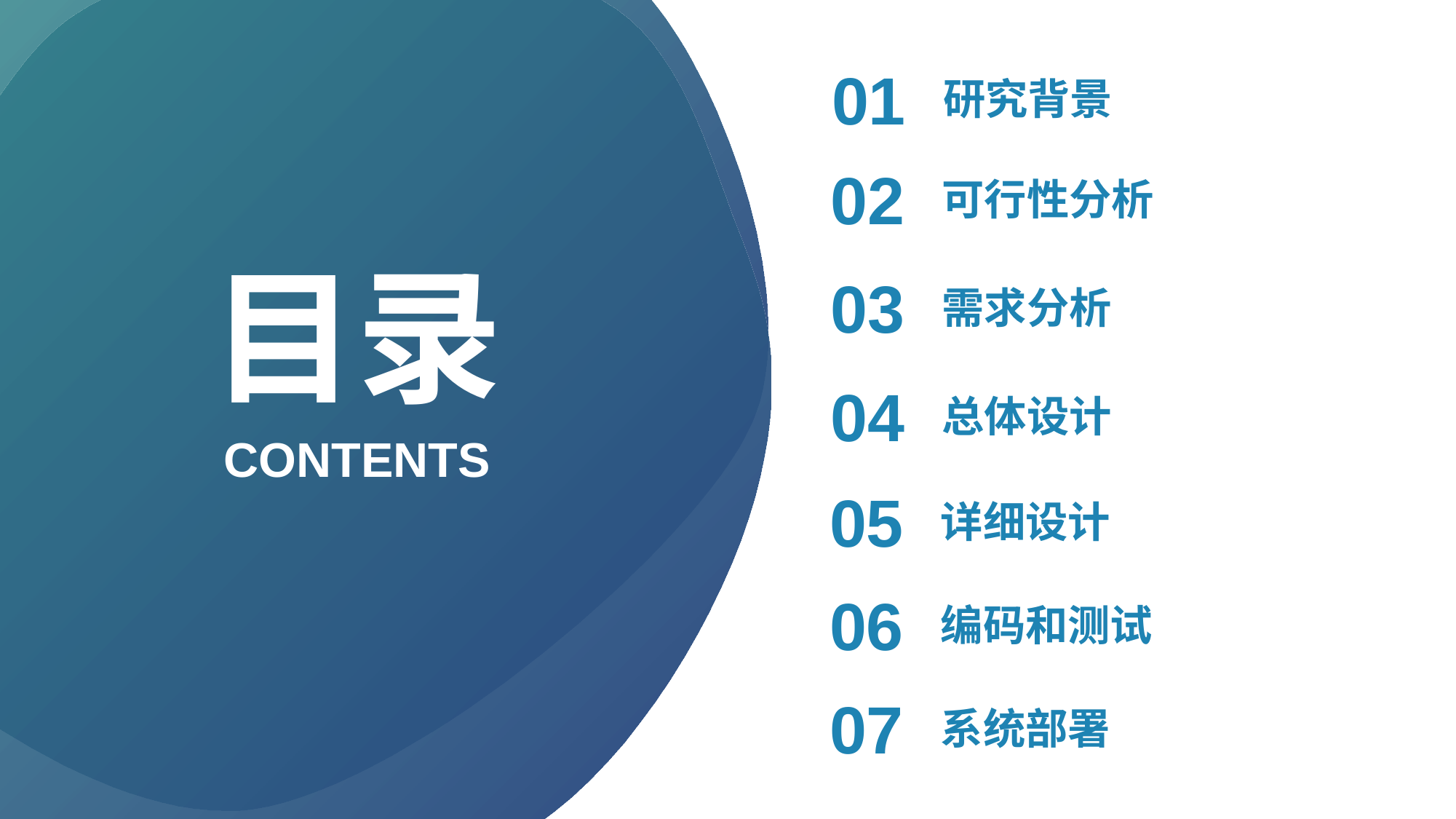

01
研究背景
02
可行性分析
目录
03
需求分析
04
总体设计
CONTENTS
05
详细设计
06
编码和测试
07
系统部署